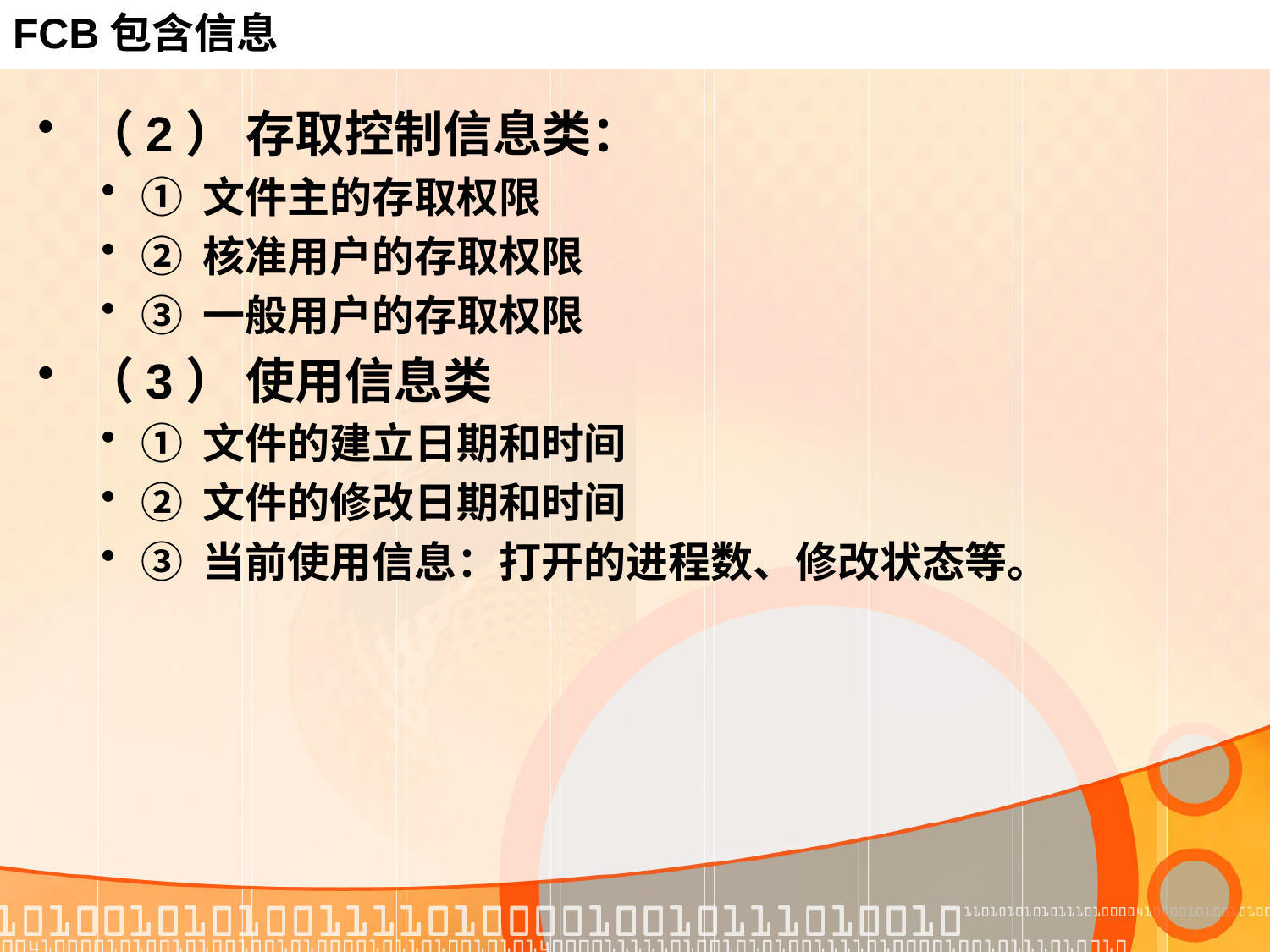

# FCB包含信息
（2） 存取控制信息类：
① 文件主的存取权限
② 核准用户的存取权限
③ 一般用户的存取权限
（3） 使用信息类
① 文件的建立日期和时间
② 文件的修改日期和时间
③ 当前使用信息：打开的进程数、修改状态等。